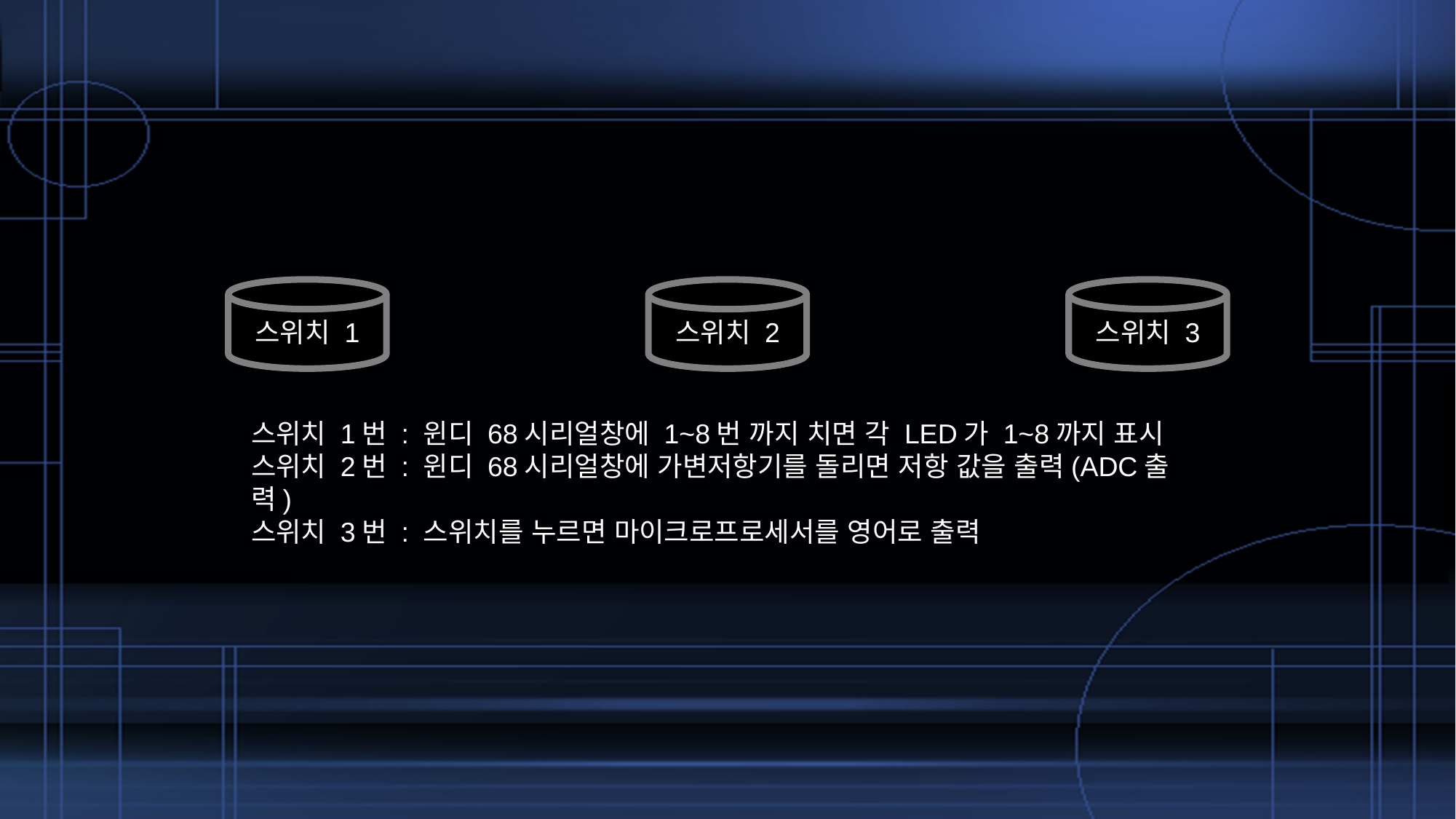

스위치 1
스위치 2
스위치 3
스위치 1번 : 윈디 68시리얼창에 1~8번 까지 치면 각 LED가 1~8까지 표시
스위치 2번 : 윈디 68시리얼창에 가변저항기를 돌리면 저항 값을 출력(ADC출력)
스위치 3번 : 스위치를 누르면 마이크로프로세서를 영어로 출력